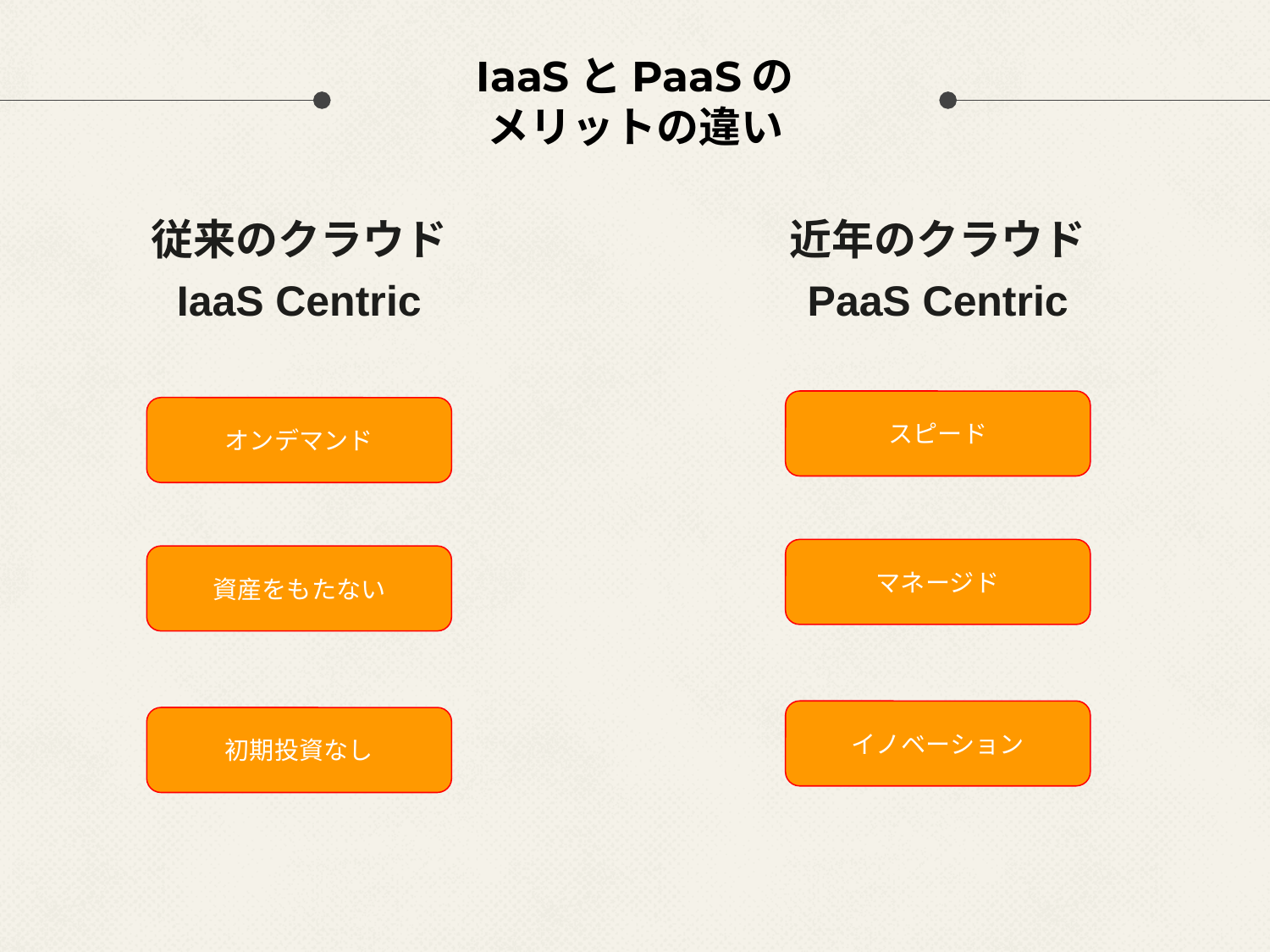

# IaaSとPaaSの
メリットの違い
従来のクラウド
IaaS Centric
近年のクラウド
PaaS Centric
スピード
オンデマンド
マネージド
資産をもたない
イノベーション
初期投資なし